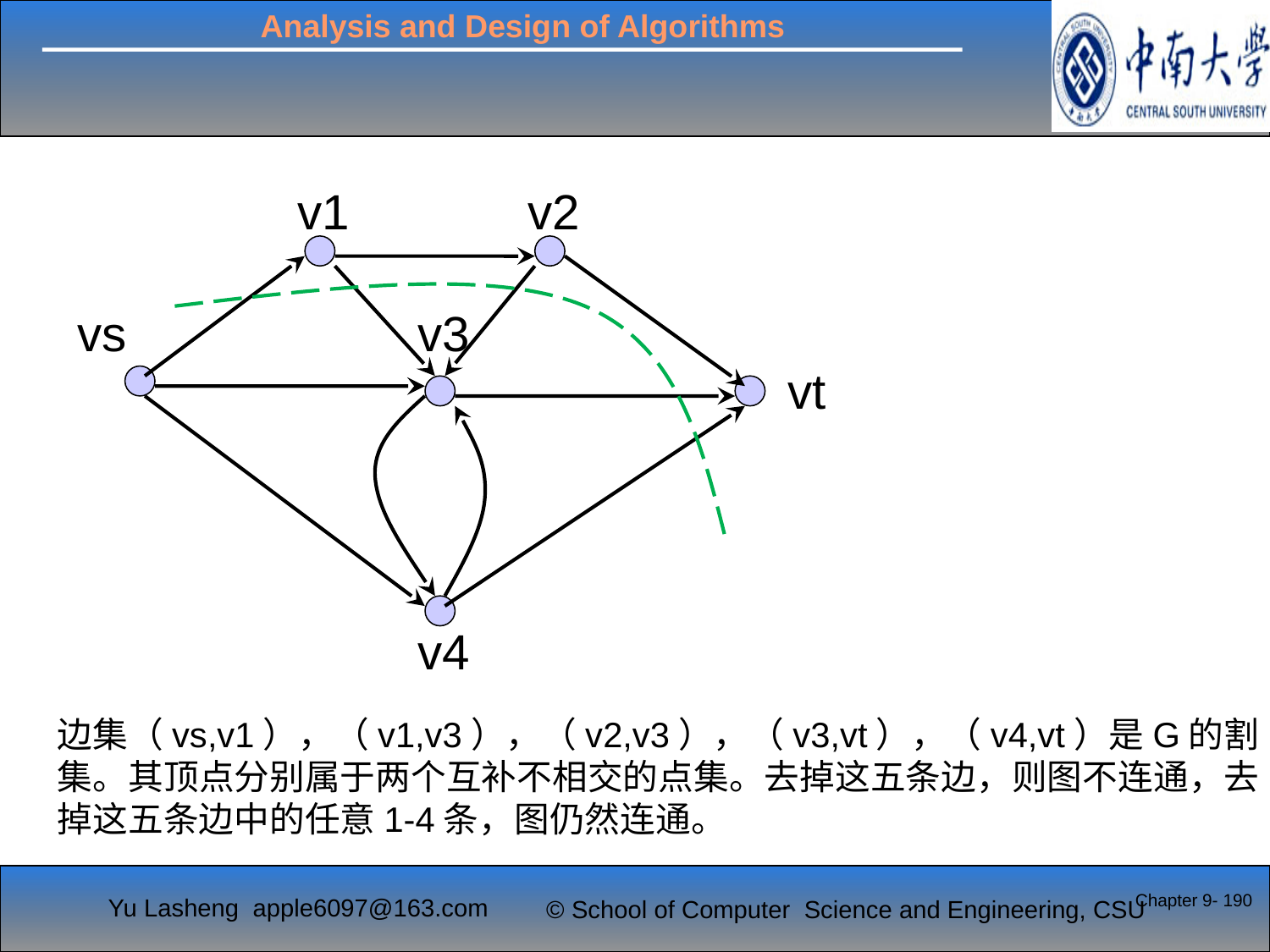

#
v1
v2

vs
v3
vt

v4
边集（vs,v1），（v1,v3），（v2,v3），（v3,vt），（v4,vt）是G的割集。其顶点分别属于两个互补不相交的点集。去掉这五条边，则图不连通，去掉这五条边中的任意1-4条，图仍然连通。
Chapter 9- 190